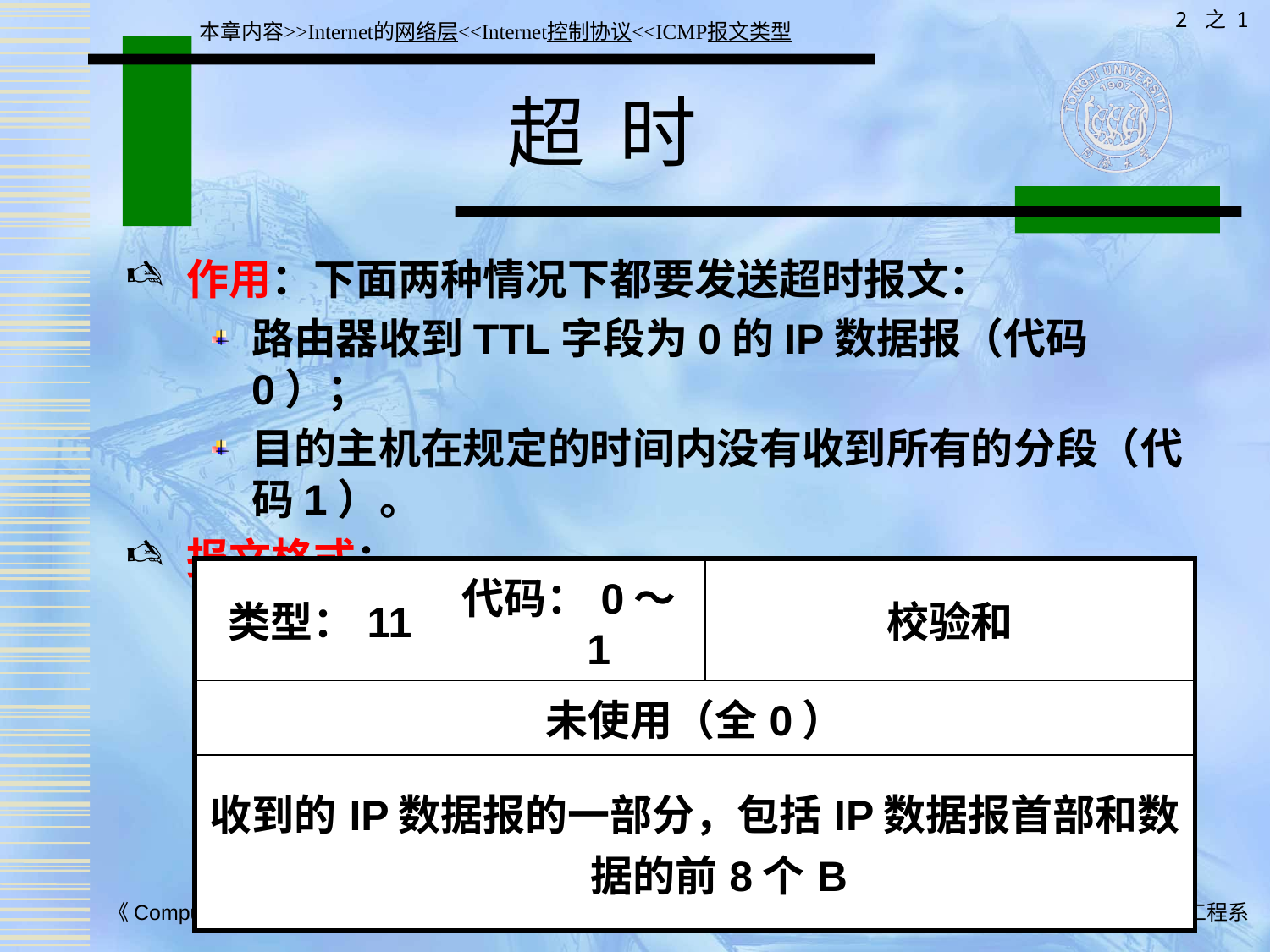

2 之 1
本章内容>>Internet的网络层<<Internet控制协议<<ICMP报文类型
# 超  时
作用：下面两种情况下都要发送超时报文：
路由器收到TTL字段为0的IP数据报（代码0）；
目的主机在规定的时间内没有收到所有的分段（代码1）。
报文格式：
| 类型：11 | 代码：0～1 | 校验和 |
| --- | --- | --- |
| 未使用（全0） |  |  |
| 收到的IP数据报的一部分，包括IP数据报首部和数据的前8个B |  |  |